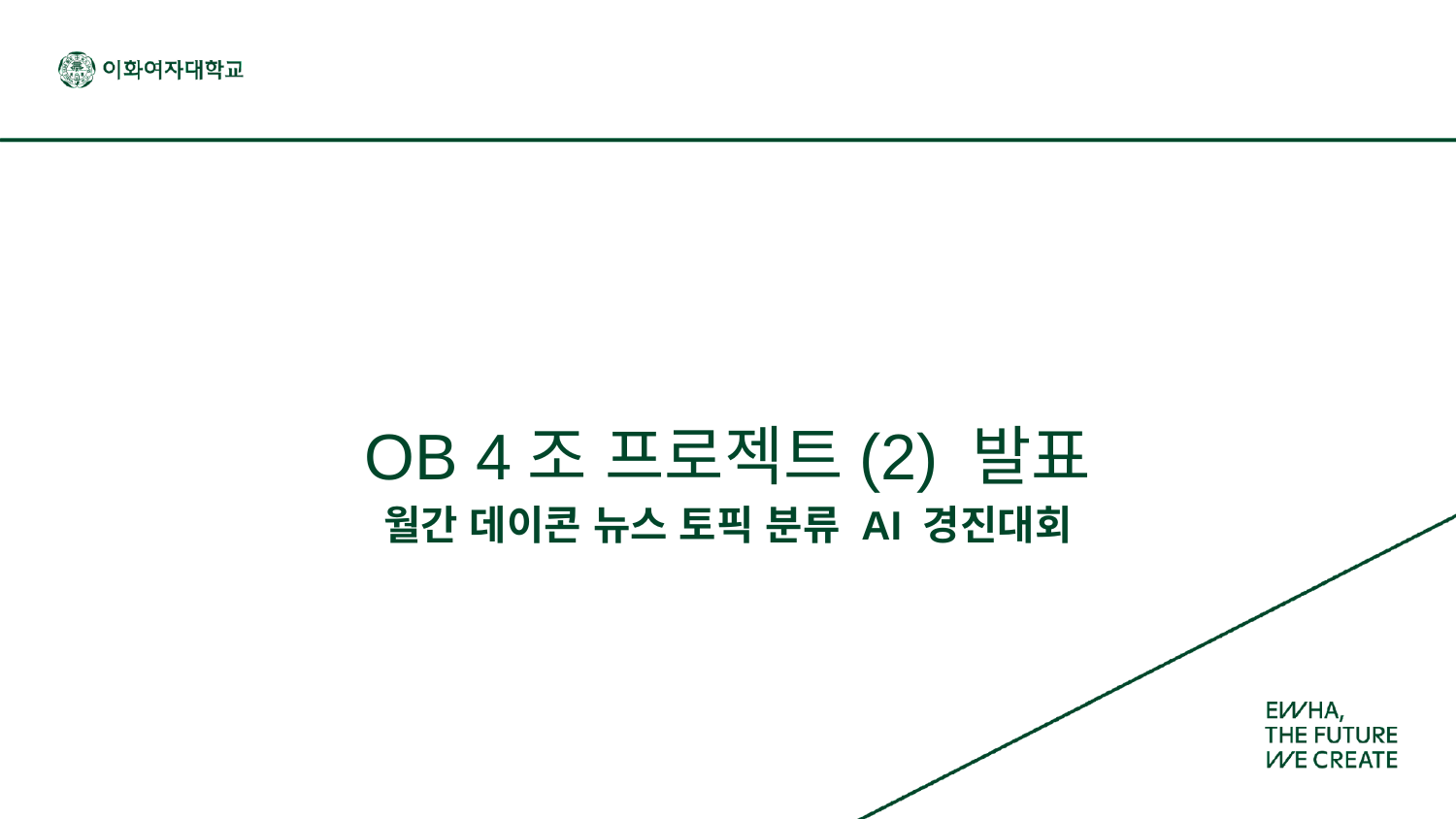

# OB 4조 프로젝트(2) 발표
월간 데이콘 뉴스 토픽 분류 AI 경진대회